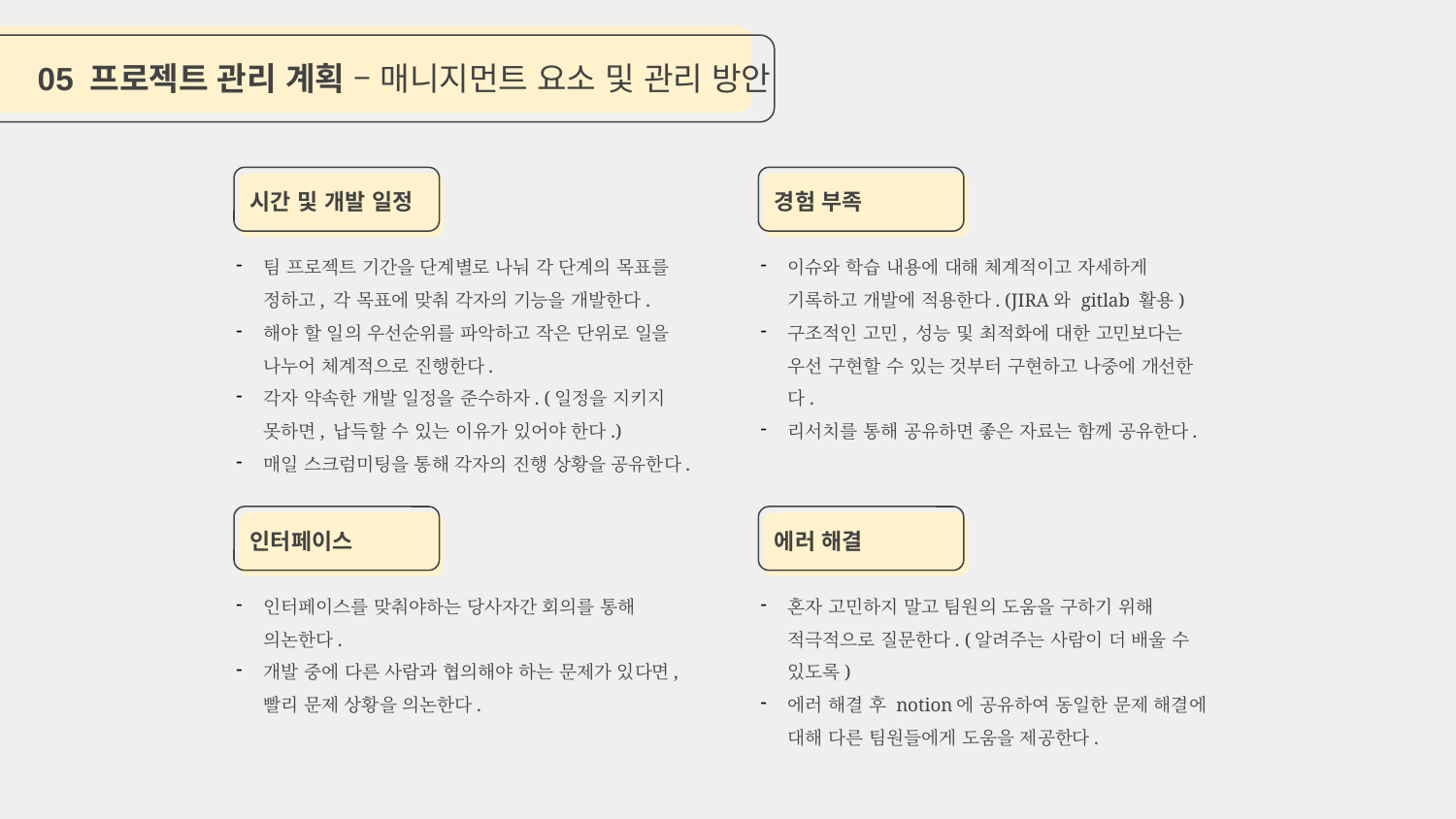

05 프로젝트 관리 계획 – 매니지먼트 요소 및 관리 방안
시간 및 개발 일정

팀 프로젝트 기간을 단계별로 나눠 각 단계의 목표를 정하고, 각 목표에 맞춰 각자의 기능을 개발한다.
해야 할 일의 우선순위를 파악하고 작은 단위로 일을 나누어 체계적으로 진행한다.
각자 약속한 개발 일정을 준수하자. (일정을 지키지 못하면, 납득할 수 있는 이유가 있어야 한다.)
매일 스크럼미팅을 통해 각자의 진행 상황을 공유한다.
경험 부족

이슈와 학습 내용에 대해 체계적이고 자세하게 기록하고 개발에 적용한다. (JIRA와 gitlab 활용)
구조적인 고민, 성능 및 최적화에 대한 고민보다는 우선 구현할 수 있는 것부터 구현하고 나중에 개선한다.
리서치를 통해 공유하면 좋은 자료는 함께 공유한다.
인터페이스

인터페이스를 맞춰야하는 당사자간 회의를 통해 의논한다.
개발 중에 다른 사람과 협의해야 하는 문제가 있다면, 빨리 문제 상황을 의논한다.
에러 해결

혼자 고민하지 말고 팀원의 도움을 구하기 위해 적극적으로 질문한다. (알려주는 사람이 더 배울 수 있도록)
에러 해결 후 notion에 공유하여 동일한 문제 해결에 대해 다른 팀원들에게 도움을 제공한다.